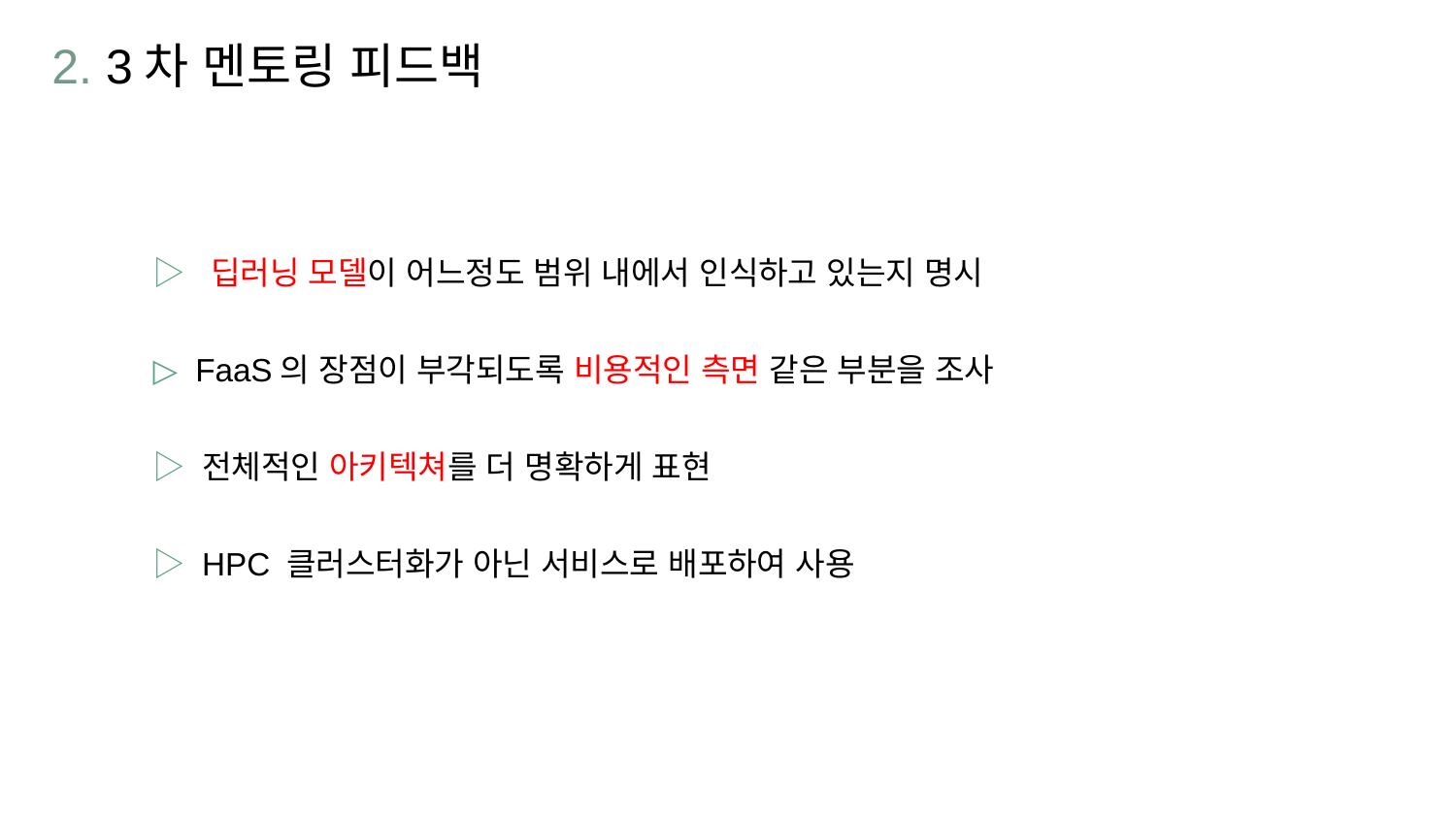

2. 3차 멘토링 피드백
▷  딥러닝 모델이 어느정도 범위 내에서 인식하고 있는지 명시
▷  FaaS의 장점이 부각되도록 비용적인 측면 같은 부분을 조사
▷ 전체적인 아키텍쳐를 더 명확하게 표현
▷ HPC 클러스터화가 아닌 서비스로 배포하여 사용